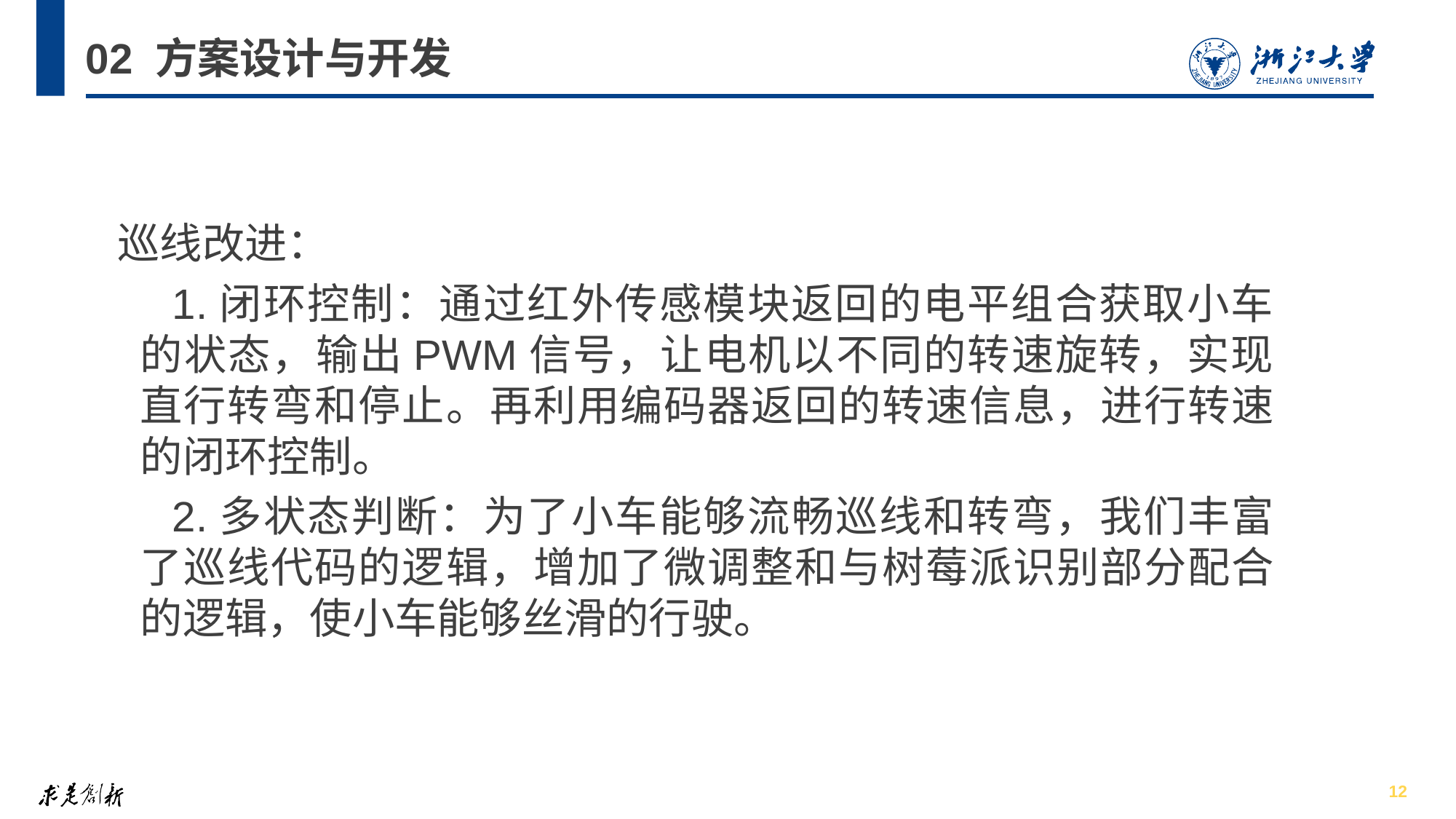

# 02 方案设计与开发
巡线改进：
1.闭环控制：通过红外传感模块返回的电平组合获取小车的状态，输出PWM信号，让电机以不同的转速旋转，实现直行转弯和停止。再利用编码器返回的转速信息，进行转速的闭环控制。
2.多状态判断：为了小车能够流畅巡线和转弯，我们丰富了巡线代码的逻辑，增加了微调整和与树莓派识别部分配合的逻辑，使小车能够丝滑的行驶。

12